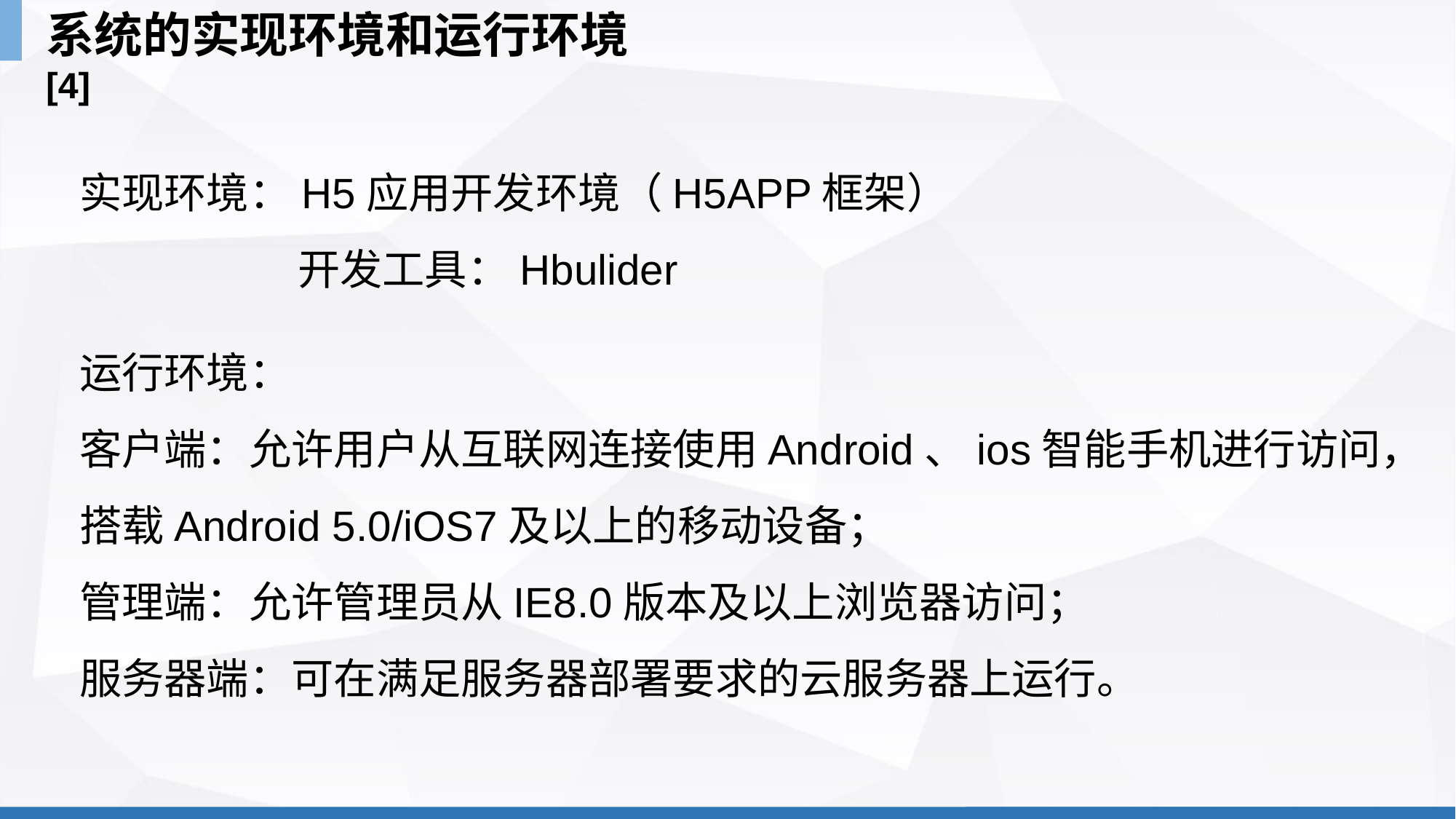

系统的实现环境和运行环境[4]

实现环境：H5应用开发环境（H5APP框架）
		开发工具：Hbulider
运行环境：
客户端：允许用户从互联网连接使用Android、ios智能手机进行访问，搭载Android 5.0/iOS7及以上的移动设备；
管理端：允许管理员从IE8.0版本及以上浏览器访问；
服务器端：可在满足服务器部署要求的云服务器上运行。